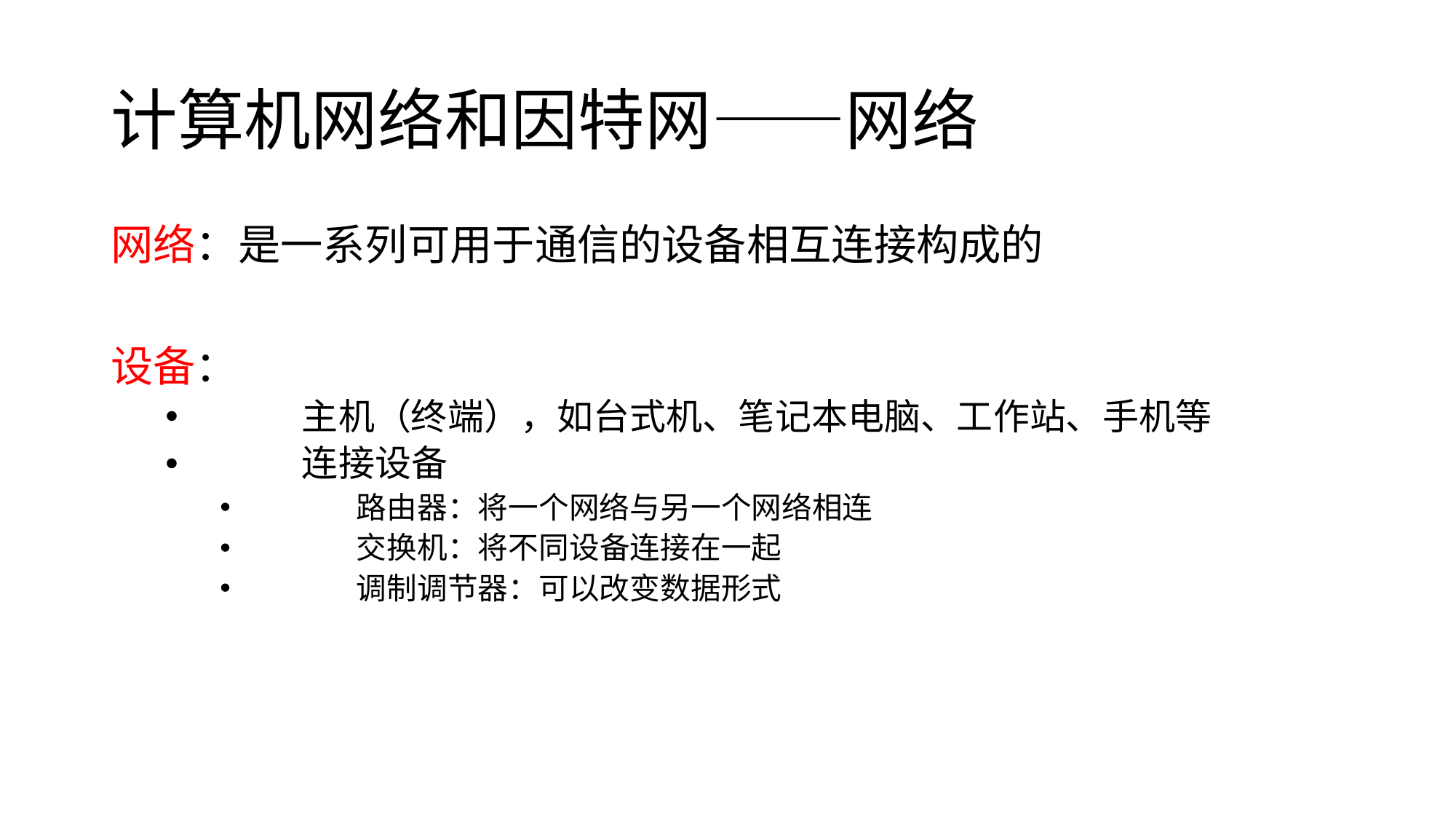

# 计算机网络和因特网——网络
网络：是一系列可用于通信的设备相互连接构成的

设备：
	主机（终端），如台式机、笔记本电脑、工作站、手机等
	连接设备
	路由器：将一个网络与另一个网络相连
	交换机：将不同设备连接在一起
	调制调节器：可以改变数据形式